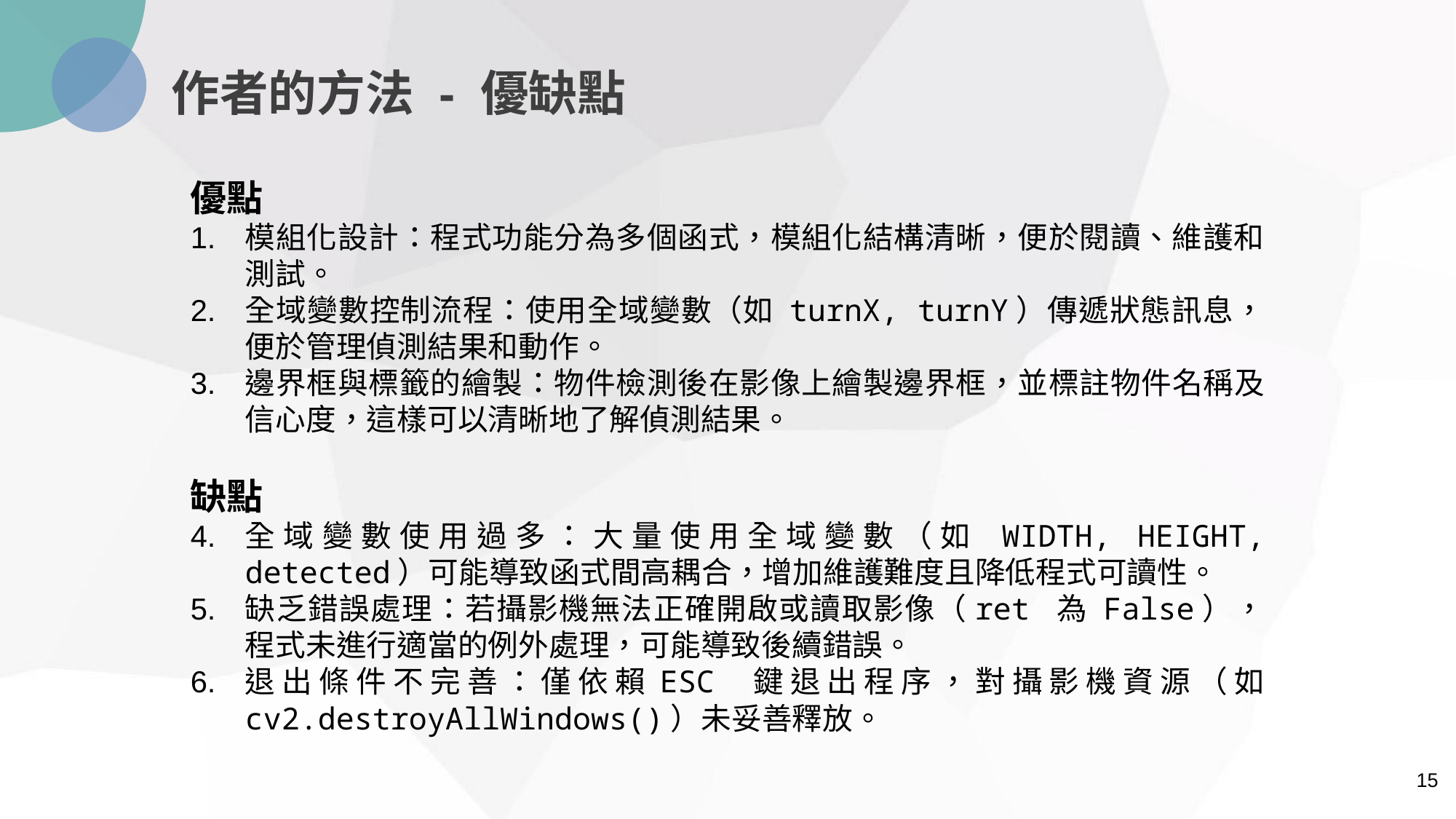

作者的方法 - 優缺點
優點
模組化設計：程式功能分為多個函式，模組化結構清晰，便於閱讀、維護和測試。
全域變數控制流程：使用全域變數（如 turnX, turnY）傳遞狀態訊息，便於管理偵測結果和動作。
邊界框與標籤的繪製：物件檢測後在影像上繪製邊界框，並標註物件名稱及信心度，這樣可以清晰地了解偵測結果。

缺點
全域變數使用過多：大量使用全域變數（如 WIDTH, HEIGHT, detected）可能導致函式間高耦合，增加維護難度且降低程式可讀性。
缺乏錯誤處理：若攝影機無法正確開啟或讀取影像（ret 為 False），程式未進行適當的例外處理，可能導致後續錯誤。
退出條件不完善：僅依賴ESC 鍵退出程序，對攝影機資源（如 cv2.destroyAllWindows()）未妥善釋放。
15